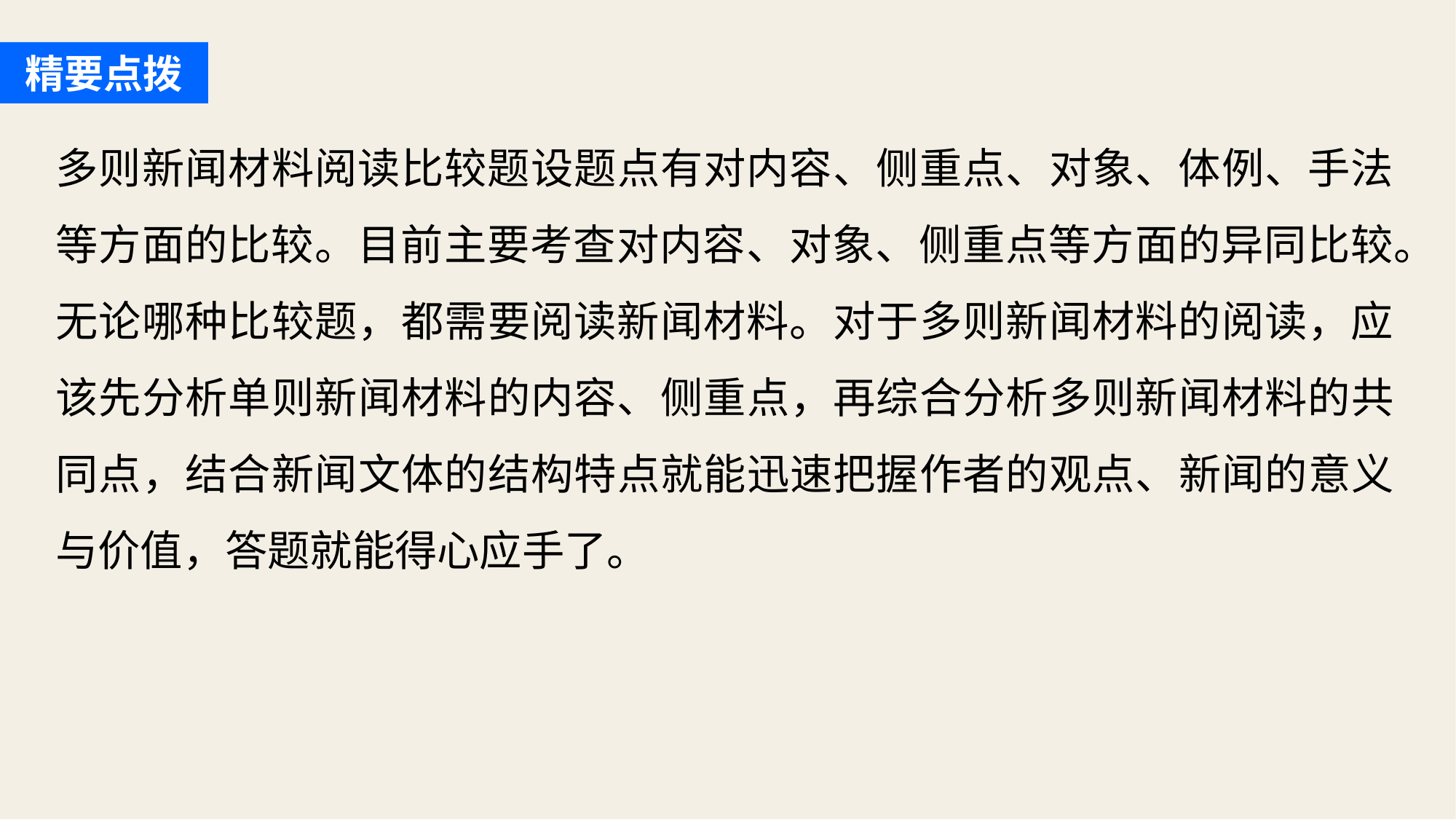

精要点拨
多则新闻材料阅读比较题设题点有对内容、侧重点、对象、体例、手法等方面的比较。目前主要考查对内容、对象、侧重点等方面的异同比较。无论哪种比较题，都需要阅读新闻材料。对于多则新闻材料的阅读，应该先分析单则新闻材料的内容、侧重点，再综合分析多则新闻材料的共同点，结合新闻文体的结构特点就能迅速把握作者的观点、新闻的意义与价值，答题就能得心应手了。